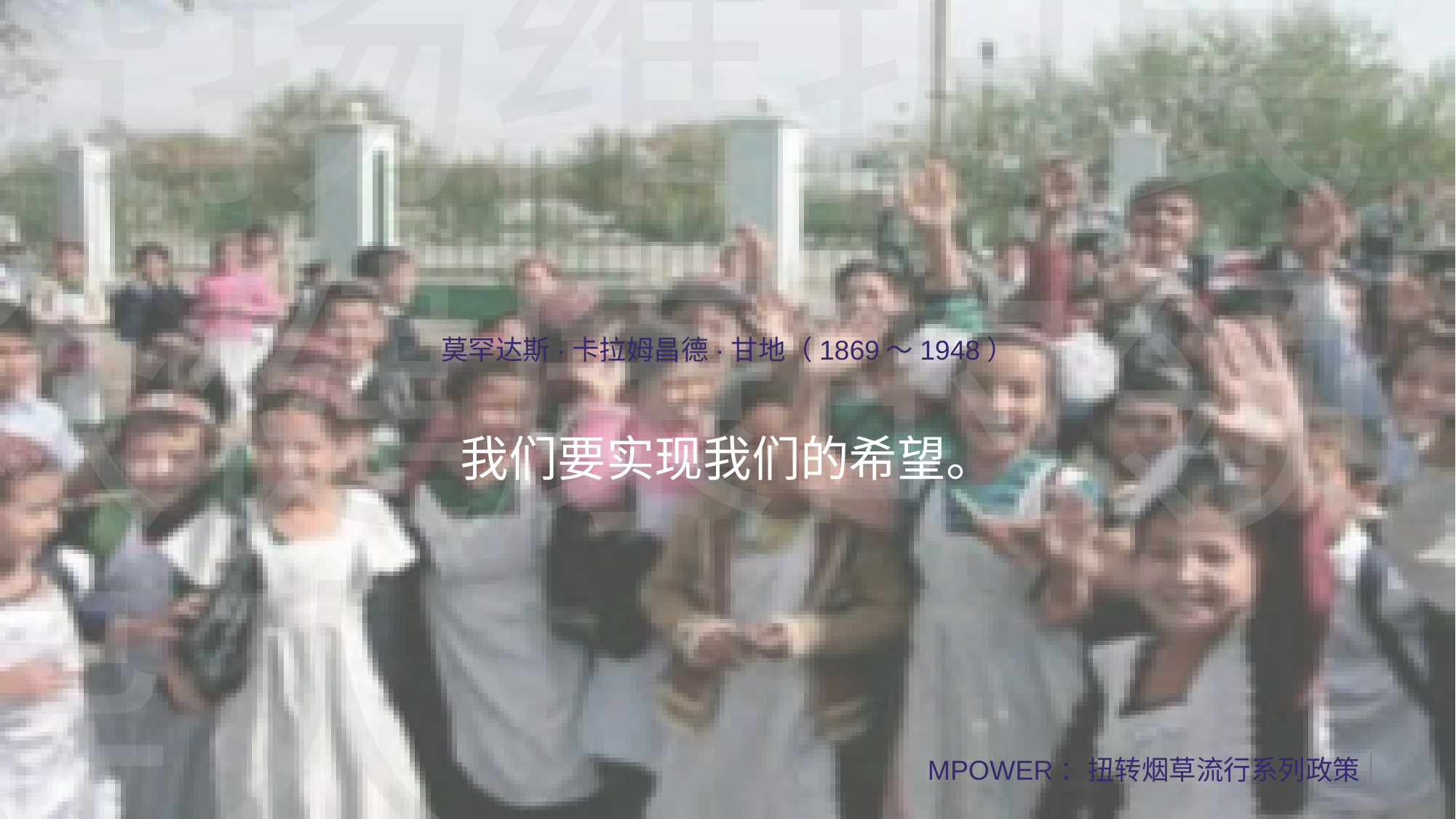

赞扬维护民众健康的领导人
莫罕达斯·卡拉姆昌德·甘地（1869～1948）

我们要实现我们的希望。